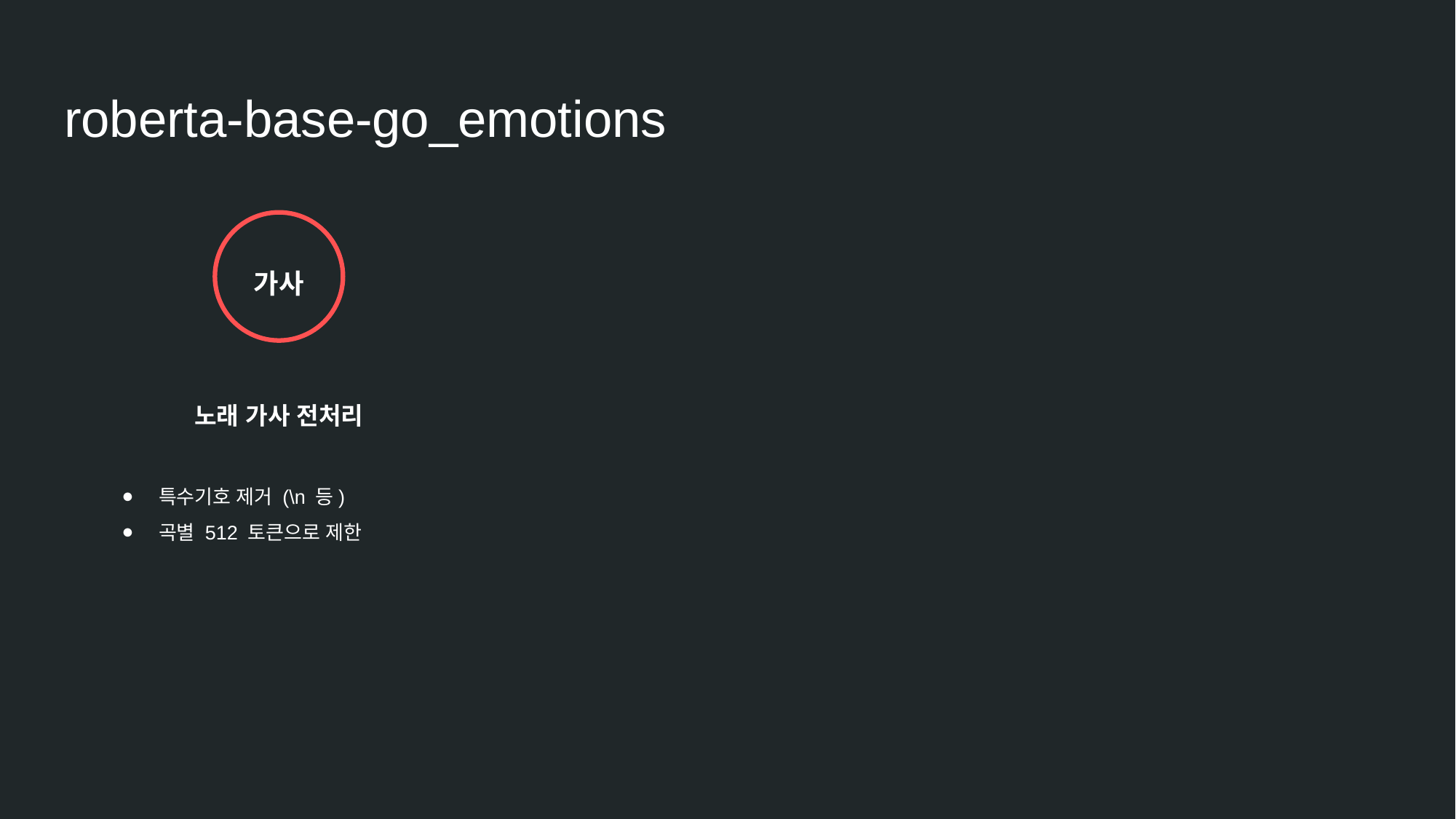

# roberta-base-go_emotions

가사
특수기호 제거 (\n 등)
곡별 512 토큰으로 제한
노래 가사 전처리